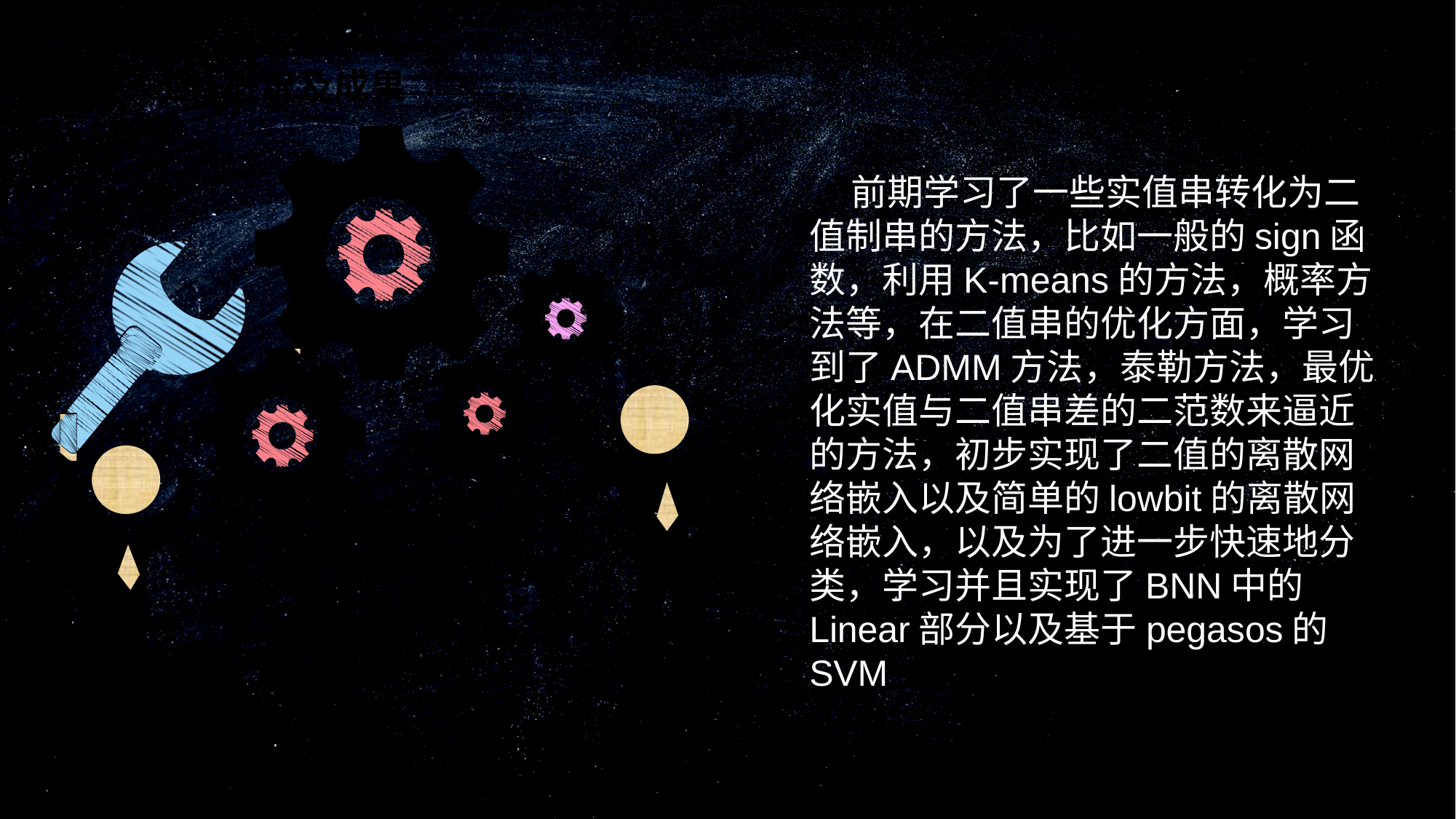

02
工作概况及成果

    前期学习了一些实值串转化为二值制串的方法，比如一般的sign函数，利用K-means的方法，概率方法等，在二值串的优化方面，学习到了ADMM方法，泰勒方法，最优化实值与二值串差的二范数来逼近的方法，初步实现了二值的离散网络嵌入以及简单的lowbit的离散网络嵌入，以及为了进一步快速地分类，学习并且实现了BNN中的Linear部分以及基于pegasos的SVM